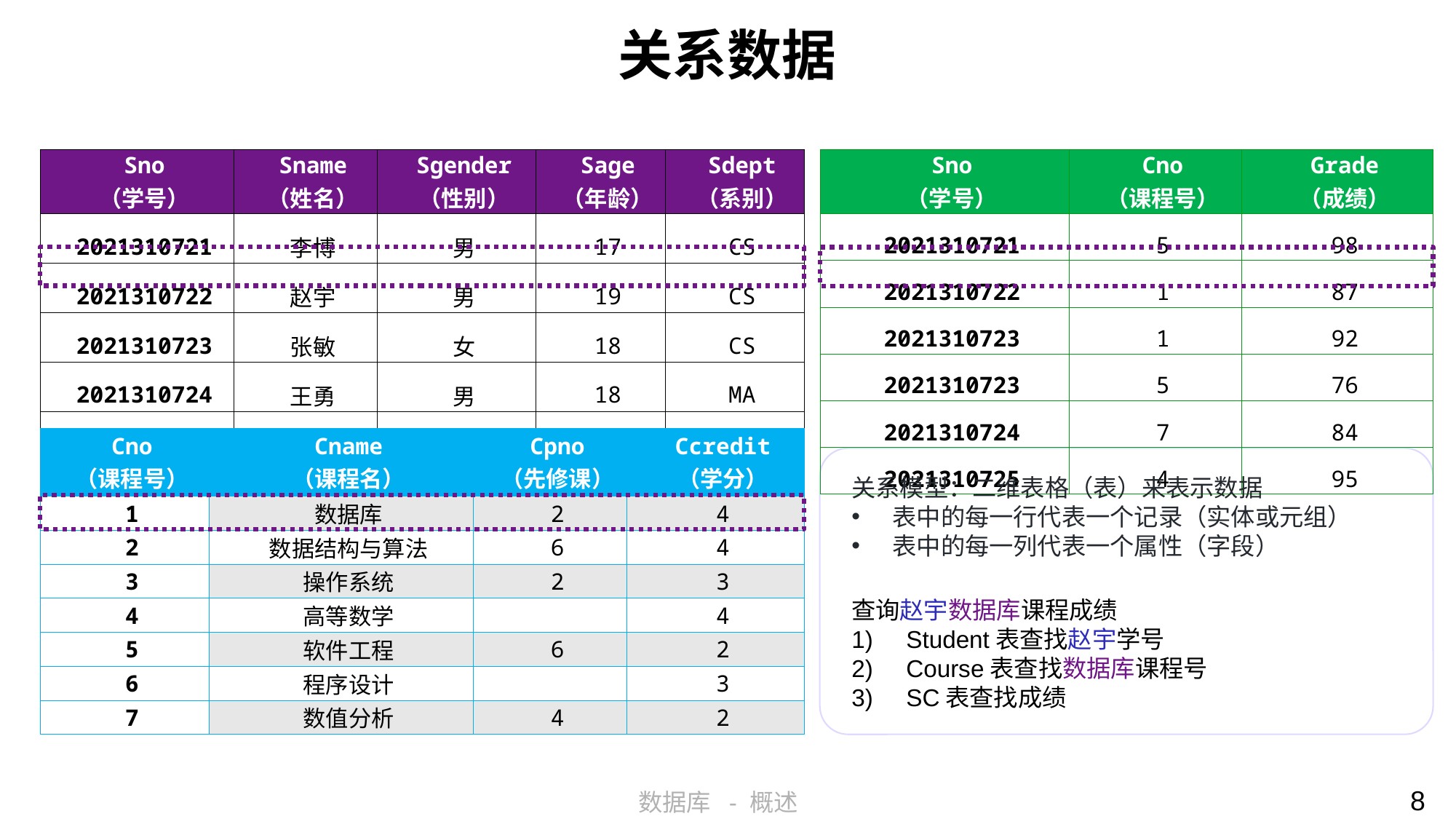

# 关系数据
| Sno （学号） | Cno （课程号） | Grade （成绩） |
| --- | --- | --- |
| 2021310721 | 5 | 98 |
| 2021310722 | 1 | 87 |
| 2021310723 | 1 | 92 |
| 2021310723 | 5 | 76 |
| 2021310724 | 7 | 84 |
| 2021310725 | 4 | 95 |
| Sno （学号） | Sname （姓名） | Sgender （性别） | Sage （年龄） | Sdept （系别） |
| --- | --- | --- | --- | --- |
| 2021310721 | 李博 | 男 | 17 | CS |
| 2021310722 | 赵宇 | 男 | 19 | CS |
| 2021310723 | 张敏 | 女 | 18 | CS |
| 2021310724 | 王勇 | 男 | 18 | MA |
| 2021310725 | 刘佳 | 女 | 17 | MA |

| Cno （课程号） | Cname （课程名） | Cpno （先修课） | Ccredit （学分） |
| --- | --- | --- | --- |
| 1 | 数据库 | 2 | 4 |
| 2 | 数据结构与算法 | 6 | 4 |
| 3 | 操作系统 | 2 | 3 |
| 4 | 高等数学 |  | 4 |
| 5 | 软件工程 | 6 | 2 |
| 6 | 程序设计 |  | 3 |
| 7 | 数值分析 | 4 | 2 |

关系模型：二维表格（表）来表示数据
表中的每一行代表一个记录（实体或元组）
表中的每一列代表一个属性（字段）

查询赵宇数据库课程成绩
Student表查找赵宇学号
Course表查找数据库课程号
SC表查找成绩

8
数据库 - 概述